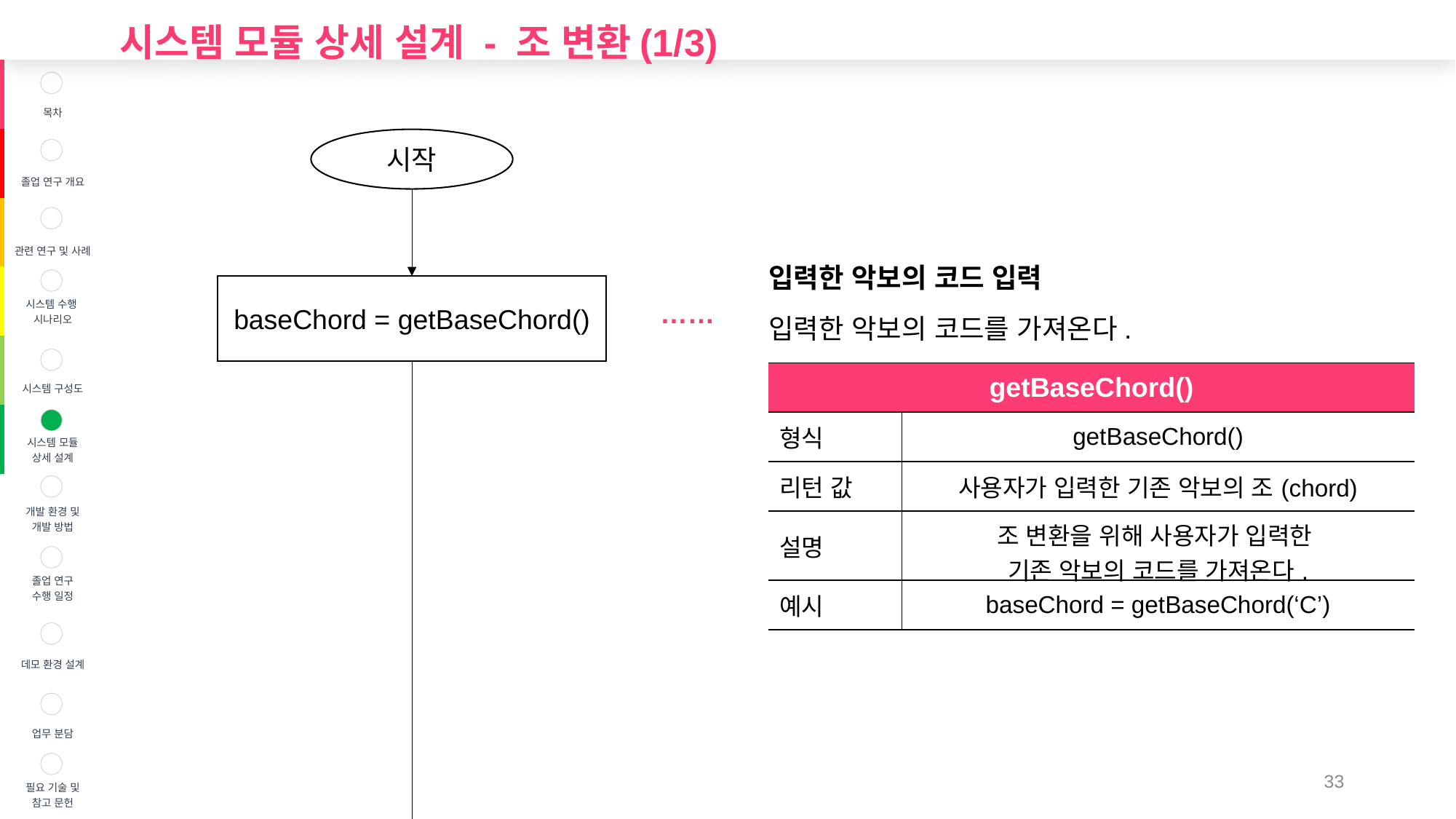

시스템 모듈 상세 설계 - 조 변환(1/3)
|  | 목차 |
| --- | --- |
|  | 졸업 연구 개요 |
|  | 관련 연구 및 사례 |
|  | 시스템 수행 시나리오 |
|  | 시스템 구성도 |
|  | 시스템 모듈 상세 설계 |
|  | 개발 환경 및 개발 방법 |
|  | 졸업 연구 수행 일정 |
|  | 데모 환경 설계 |
|  | 업무 분담 |
|  | 필요 기술 및 참고 문헌 |

시작

입력한 악보의 코드 입력

입력한 악보의 코드를 가져온다.

baseChord = getBaseChord()
……

| getBaseChord() |  |
| --- | --- |
| 형식 | getBaseChord() |
| 리턴 값 | 사용자가 입력한 기존 악보의 조(chord) |
| 설명 | 조 변환을 위해 사용자가 입력한 기존 악보의 코드를 가져온다. |
| 예시 | baseChord = getBaseChord(‘C’) |

33